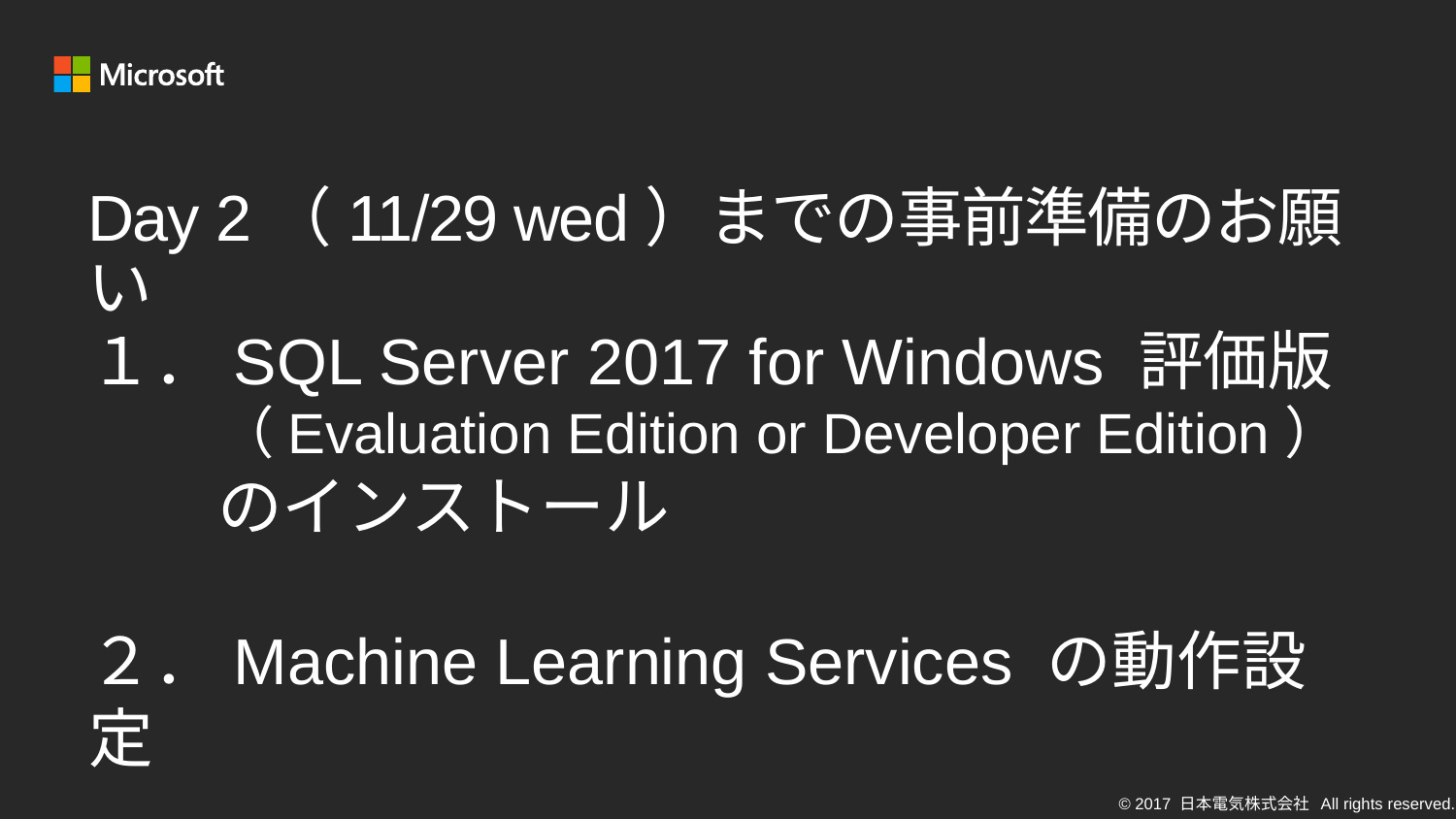

# Day 2（11/29 wed）までの事前準備のお願い
１．SQL Server 2017 for Windows 評価版（Evaluation Edition or Developer Edition）のインストール

２．Machine Learning Services の動作設定